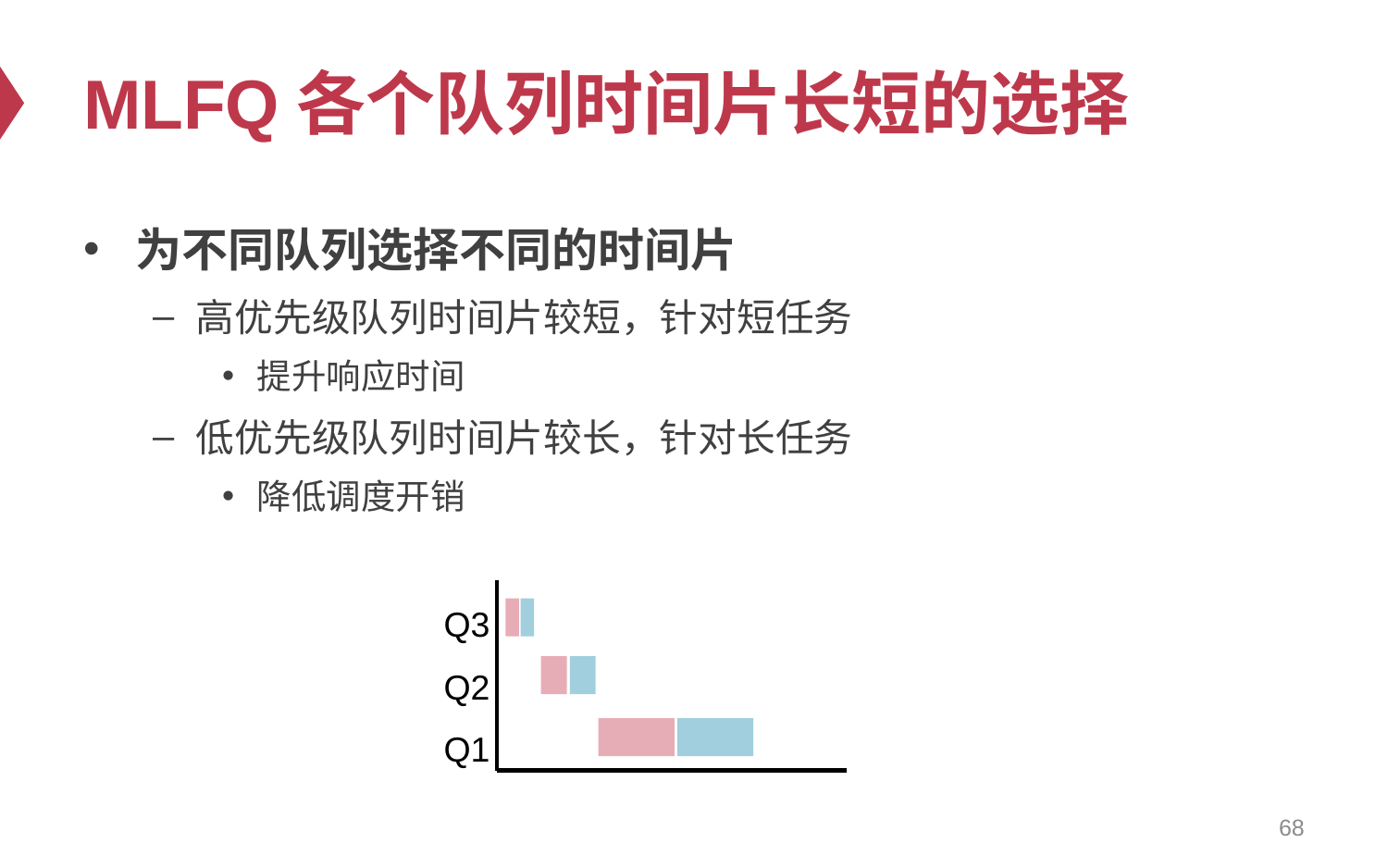

# MLFQ各个队列时间片长短的选择
为不同队列选择不同的时间片
高优先级队列时间片较短，针对短任务
提升响应时间
低优先级队列时间片较长，针对长任务
降低调度开销
Q3
Q2
Q1

68